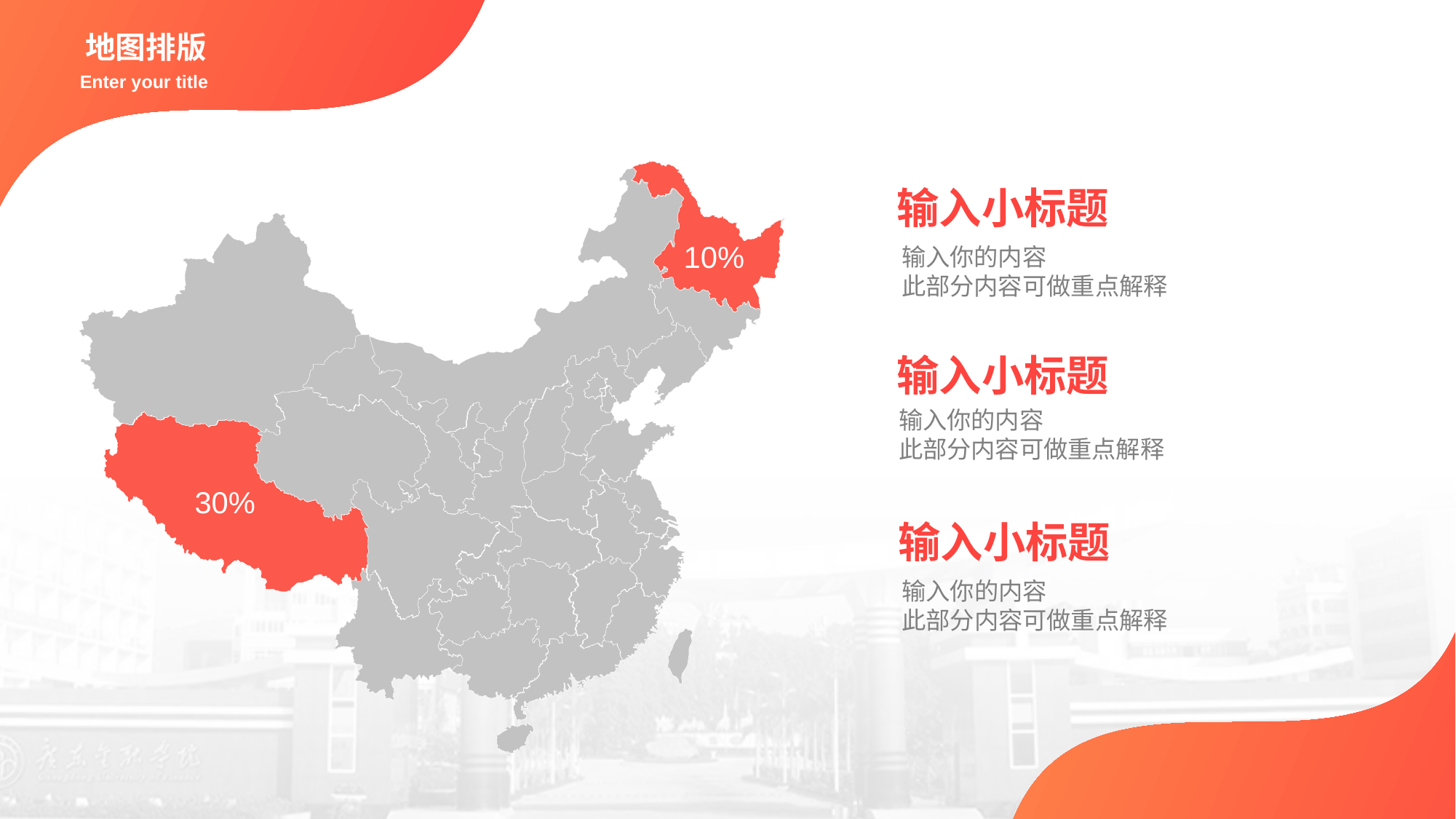

地图排版
Enter your title

输入小标题
输入你的内容
此部分内容可做重点解释
10%
输入小标题
输入你的内容
此部分内容可做重点解释
30%
输入小标题
输入你的内容
此部分内容可做重点解释